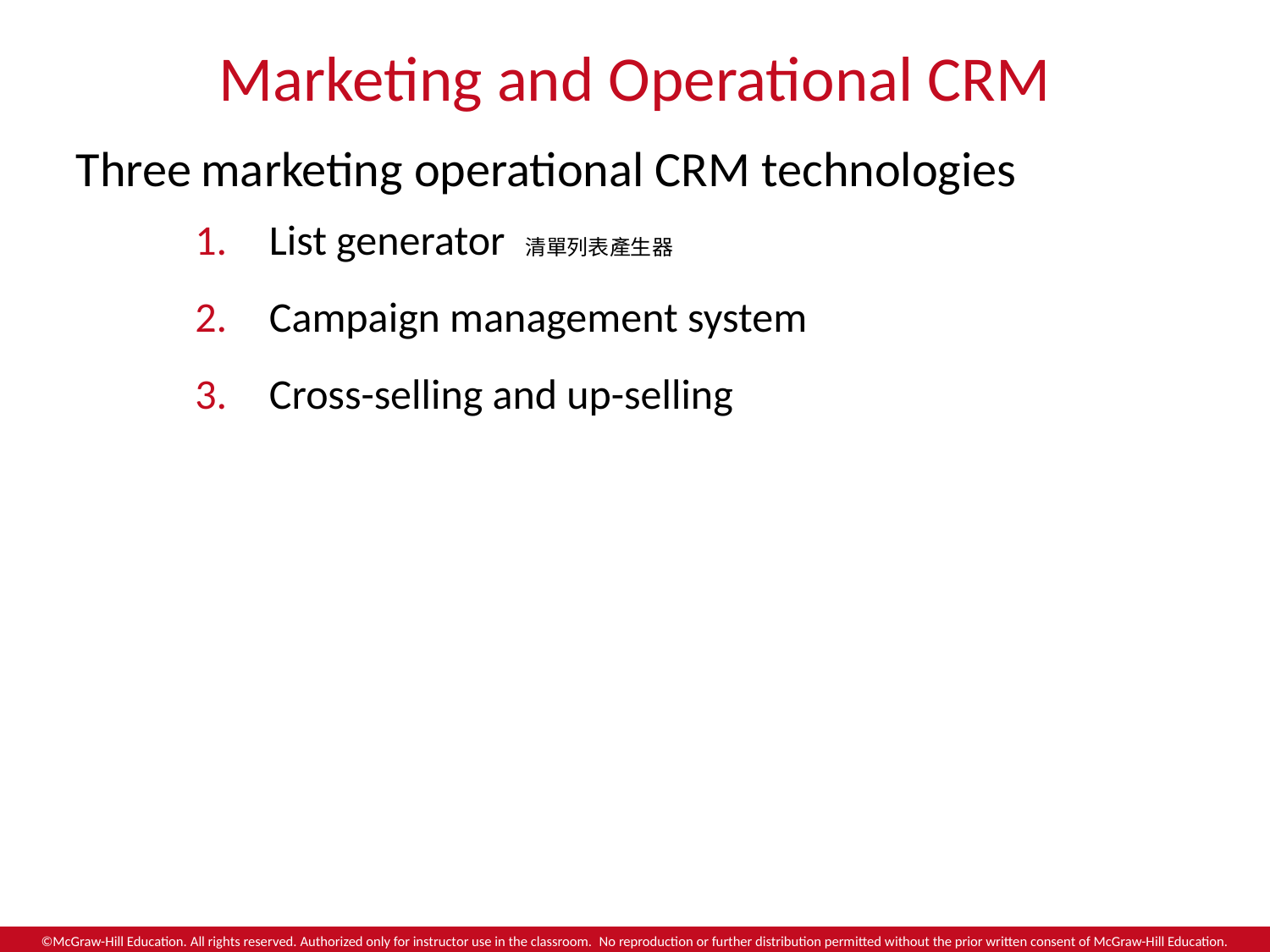

# Marketing and Operational CRM
Three marketing operational CRM technologies
List generator 清單列表產生器
Campaign management system
Cross-selling and up-selling